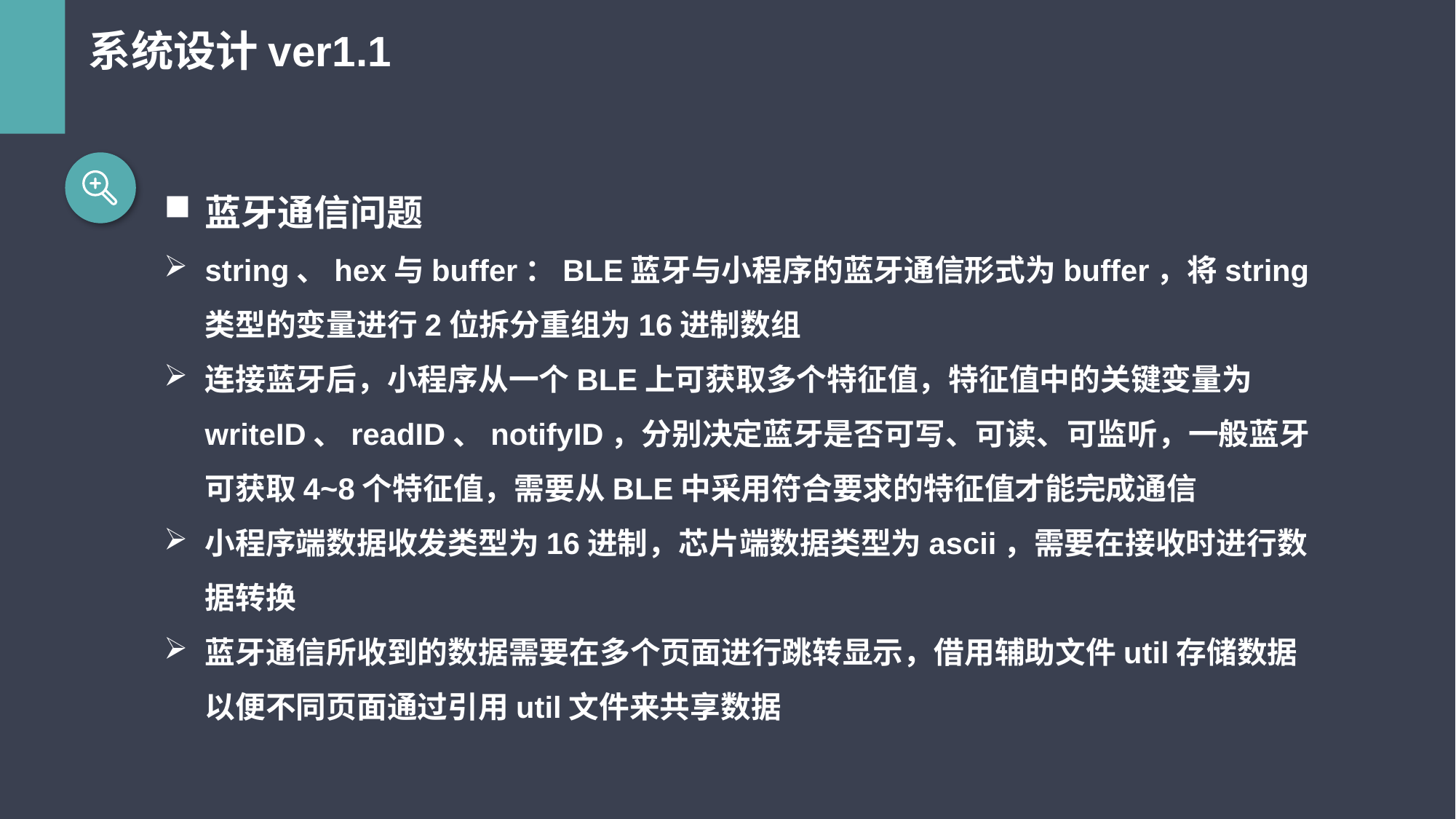

系统设计ver1.1

蓝牙通信问题
string、hex与buffer：BLE蓝牙与小程序的蓝牙通信形式为buffer，将string类型的变量进行2位拆分重组为16进制数组
连接蓝牙后，小程序从一个BLE上可获取多个特征值，特征值中的关键变量为writeID、readID、notifyID，分别决定蓝牙是否可写、可读、可监听，一般蓝牙可获取4~8个特征值，需要从BLE中采用符合要求的特征值才能完成通信
小程序端数据收发类型为16进制，芯片端数据类型为ascii，需要在接收时进行数据转换
蓝牙通信所收到的数据需要在多个页面进行跳转显示，借用辅助文件util存储数据以便不同页面通过引用util文件来共享数据